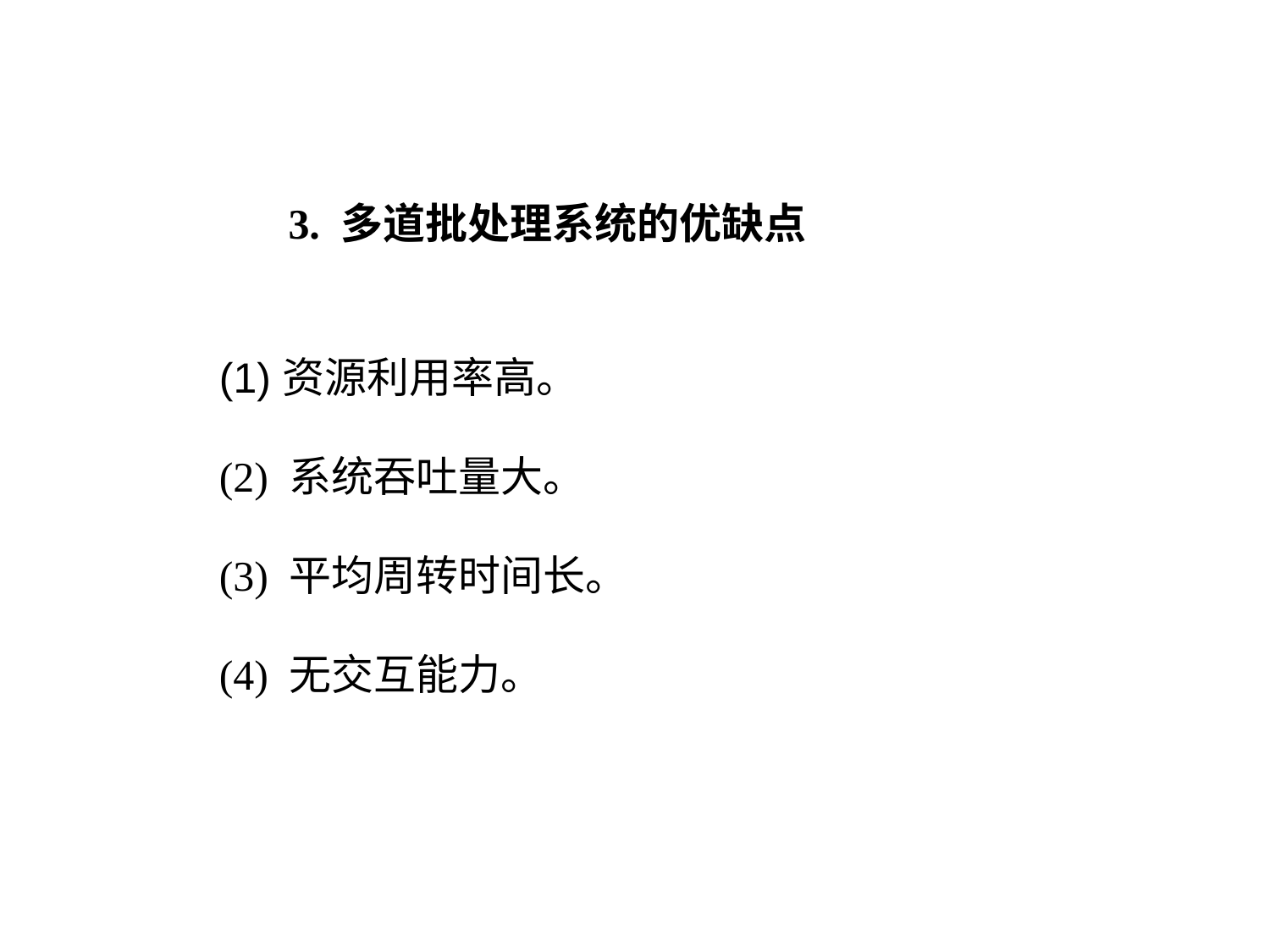

3. 多道批处理系统的优缺点
资源利用率高。
(2) 系统吞吐量大。
(3) 平均周转时间长。
(4) 无交互能力。